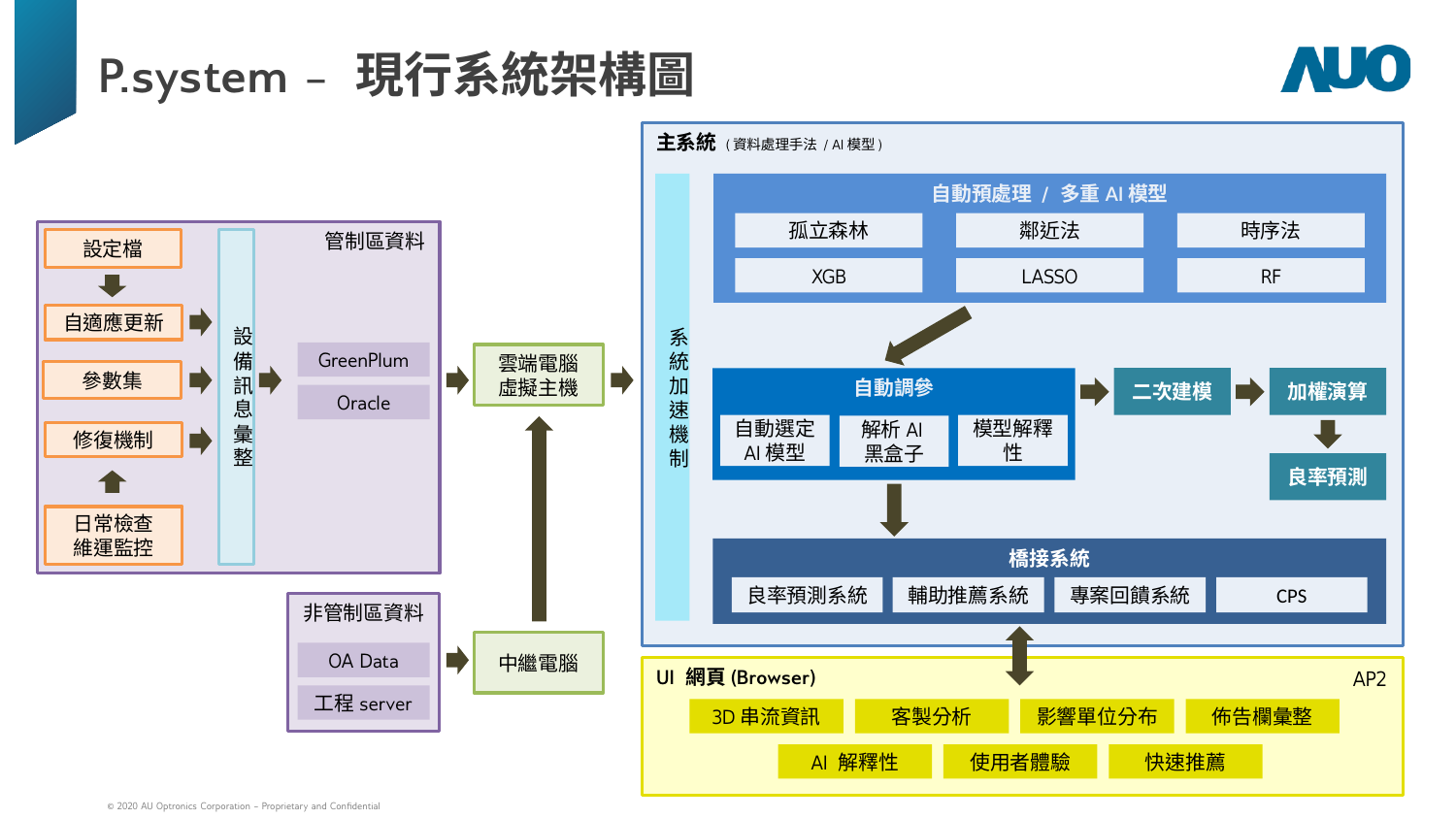

P.system – 現行系統架構圖
主系統 (資料處理手法 / AI模型)
系
統
加
速
機
制
自動預處理 / 多重AI模型
孤立森林
鄰近法
時序法
XGB
LASSO
RF
管制區資料
GreenPlum
Oracle
設
備
訊
息
彙
整
設定檔

自適應更新

雲端電腦
虛擬主機
參數集
自動調參
二次建模
加權演算

自動選定AI模型
模型解釋性
解析AI黑盒子

修復機制

良率預測

日常檢查
維運監控
橋接系統
良率預測系統
輔助推薦系統
專案回饋系統
CPS
非管制區資料
OA Data
工程server

中繼電腦

UI 網頁(Browser)
AP2
3D串流資訊
客製分析
影響單位分布
佈告欄彙整
AI 解釋性
使用者體驗
快速推薦